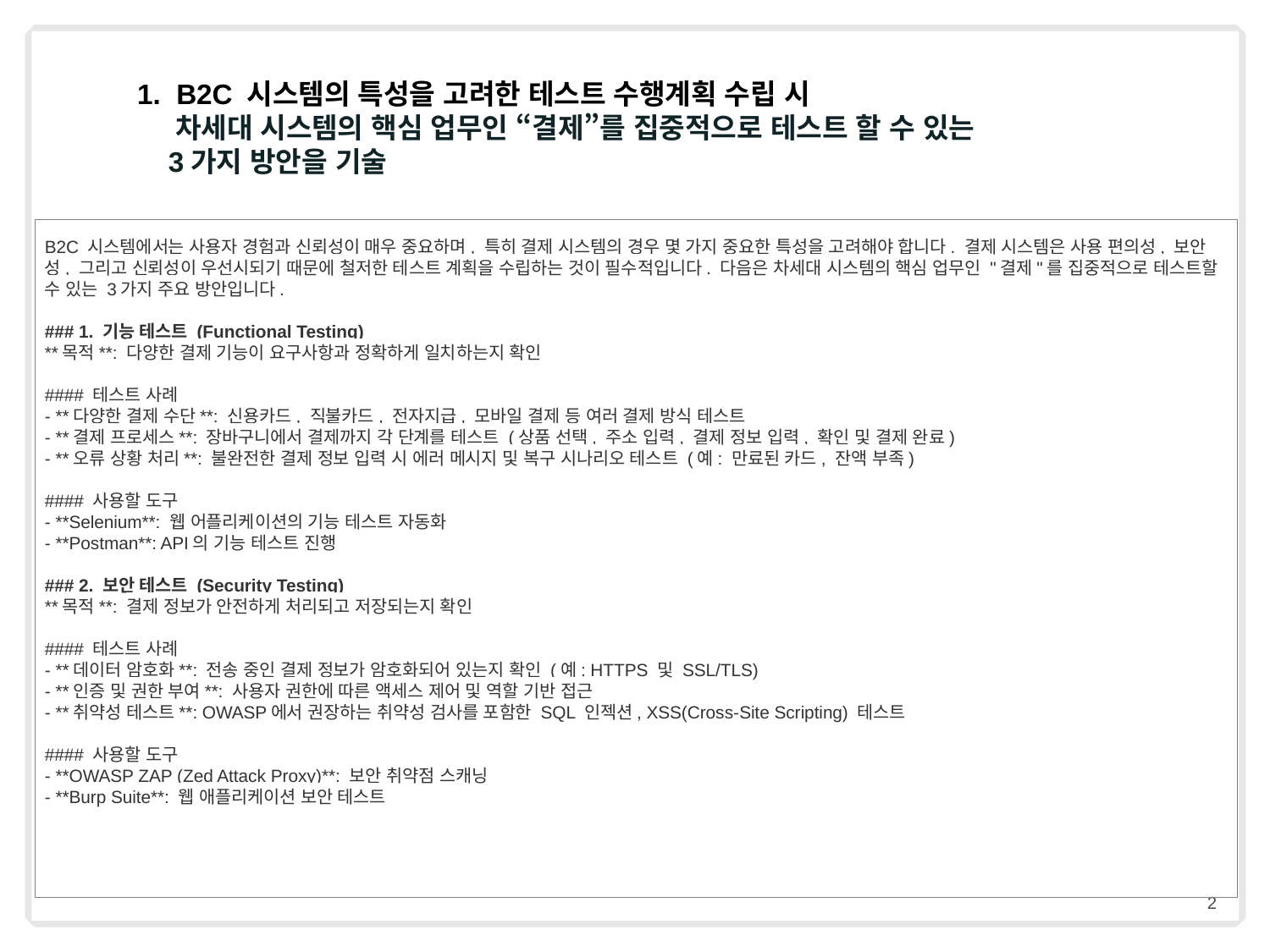

1.  B2C 시스템의 특성을 고려한 테스트 수행계획 수립 시
    차세대 시스템의 핵심 업무인 “결제”를 집중적으로 테스트 할 수 있는
    3가지 방안을 기술

B2C 시스템에서는 사용자 경험과 신뢰성이 매우 중요하며, 특히 결제 시스템의 경우 몇 가지 중요한 특성을 고려해야 합니다. 결제 시스템은 사용 편의성, 보안성, 그리고 신뢰성이 우선시되기 때문에 철저한 테스트 계획을 수립하는 것이 필수적입니다. 다음은 차세대 시스템의 핵심 업무인 "결제"를 집중적으로 테스트할 수 있는 3가지 주요 방안입니다.

### 1. 기능 테스트 (Functional Testing)
**목적**: 다양한 결제 기능이 요구사항과 정확하게 일치하는지 확인

#### 테스트 사례
- **다양한 결제 수단**: 신용카드, 직불카드, 전자지급, 모바일 결제 등 여러 결제 방식 테스트
- **결제 프로세스**: 장바구니에서 결제까지 각 단계를 테스트 (상품 선택, 주소 입력, 결제 정보 입력, 확인 및 결제 완료)
- **오류 상황 처리**: 불완전한 결제 정보 입력 시 에러 메시지 및 복구 시나리오 테스트 (예: 만료된 카드, 잔액 부족)

#### 사용할 도구
- **Selenium**: 웹 어플리케이션의 기능 테스트 자동화
- **Postman**: API의 기능 테스트 진행

### 2. 보안 테스트 (Security Testing)
**목적**: 결제 정보가 안전하게 처리되고 저장되는지 확인

#### 테스트 사례
- **데이터 암호화**: 전송 중인 결제 정보가 암호화되어 있는지 확인 (예: HTTPS 및 SSL/TLS)
- **인증 및 권한 부여**: 사용자 권한에 따른 액세스 제어 및 역할 기반 접근
- **취약성 테스트**: OWASP에서 권장하는 취약성 검사를 포함한 SQL 인젝션, XSS(Cross-Site Scripting) 테스트

#### 사용할 도구
- **OWASP ZAP (Zed Attack Proxy)**: 보안 취약점 스캐닝
- **Burp Suite**: 웹 애플리케이션 보안 테스트